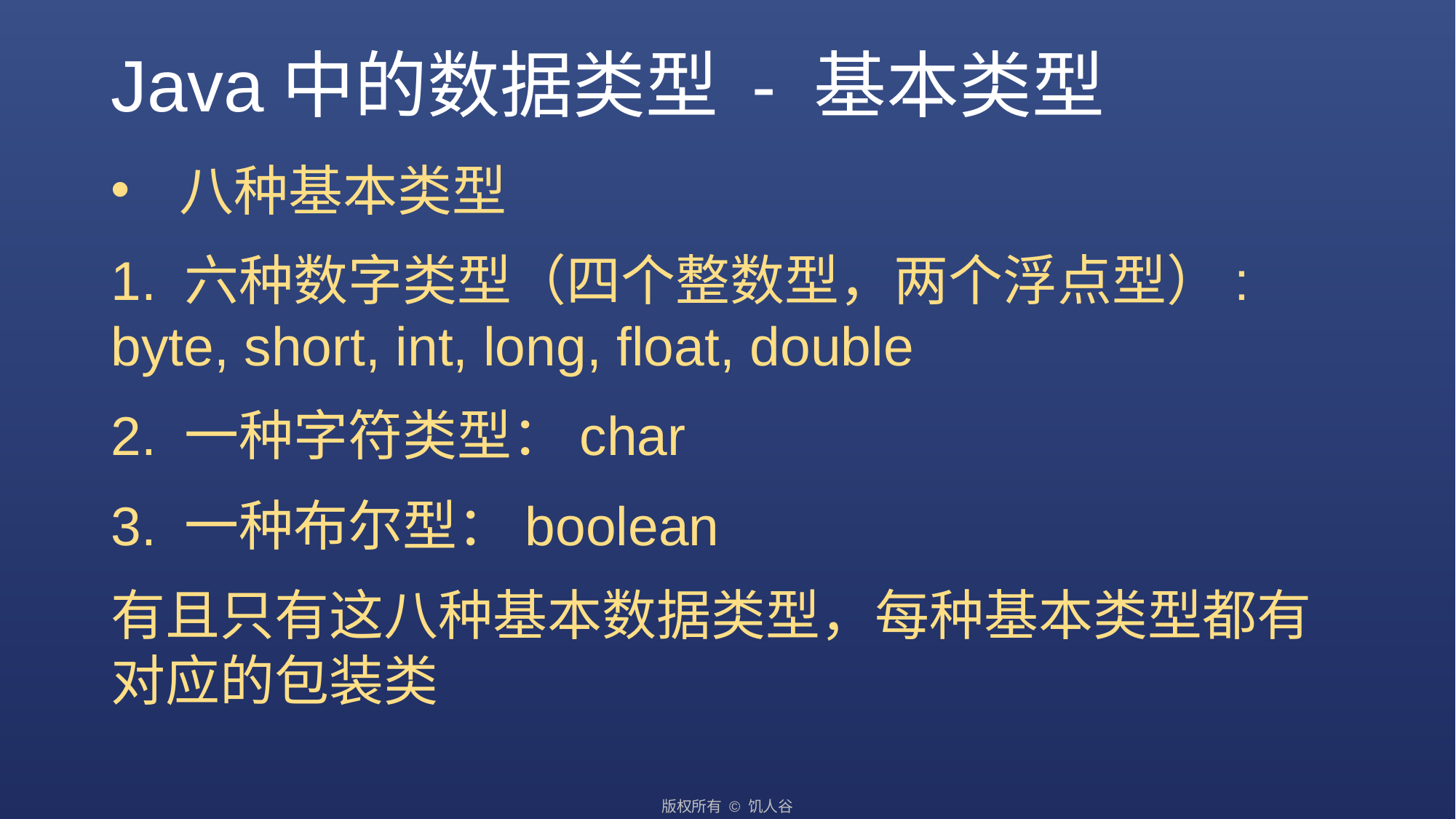

# Java中的数据类型 - 基本类型
八种基本类型
1. 六种数字类型（四个整数型，两个浮点型）: byte, short, int, long, float, double
2. 一种字符类型：char
3. 一种布尔型：boolean
有且只有这八种基本数据类型，每种基本类型都有对应的包装类